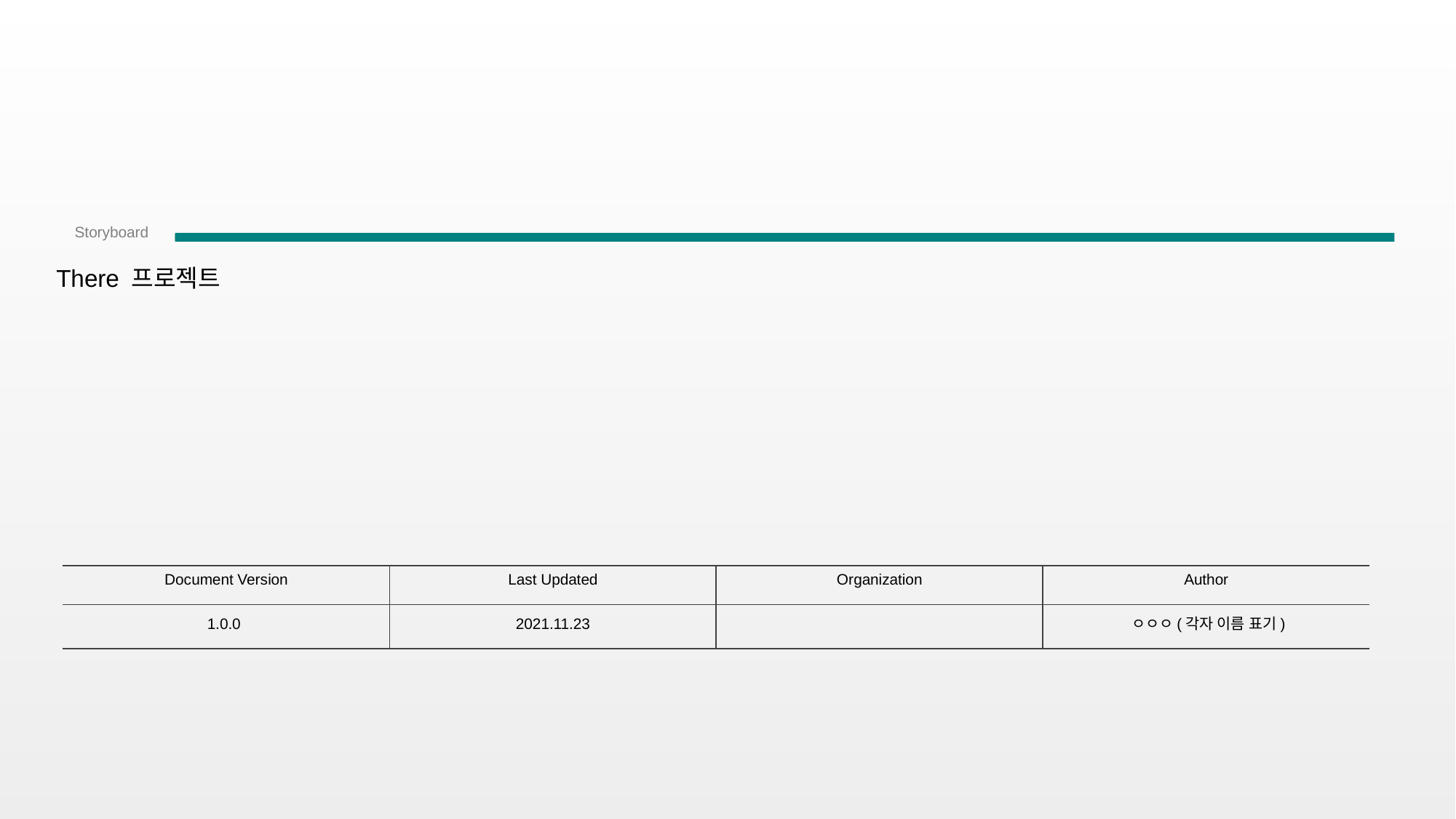

# There 프로젝트
1.0.0
2021.11.23
ㅇㅇㅇ(각자 이름 표기)